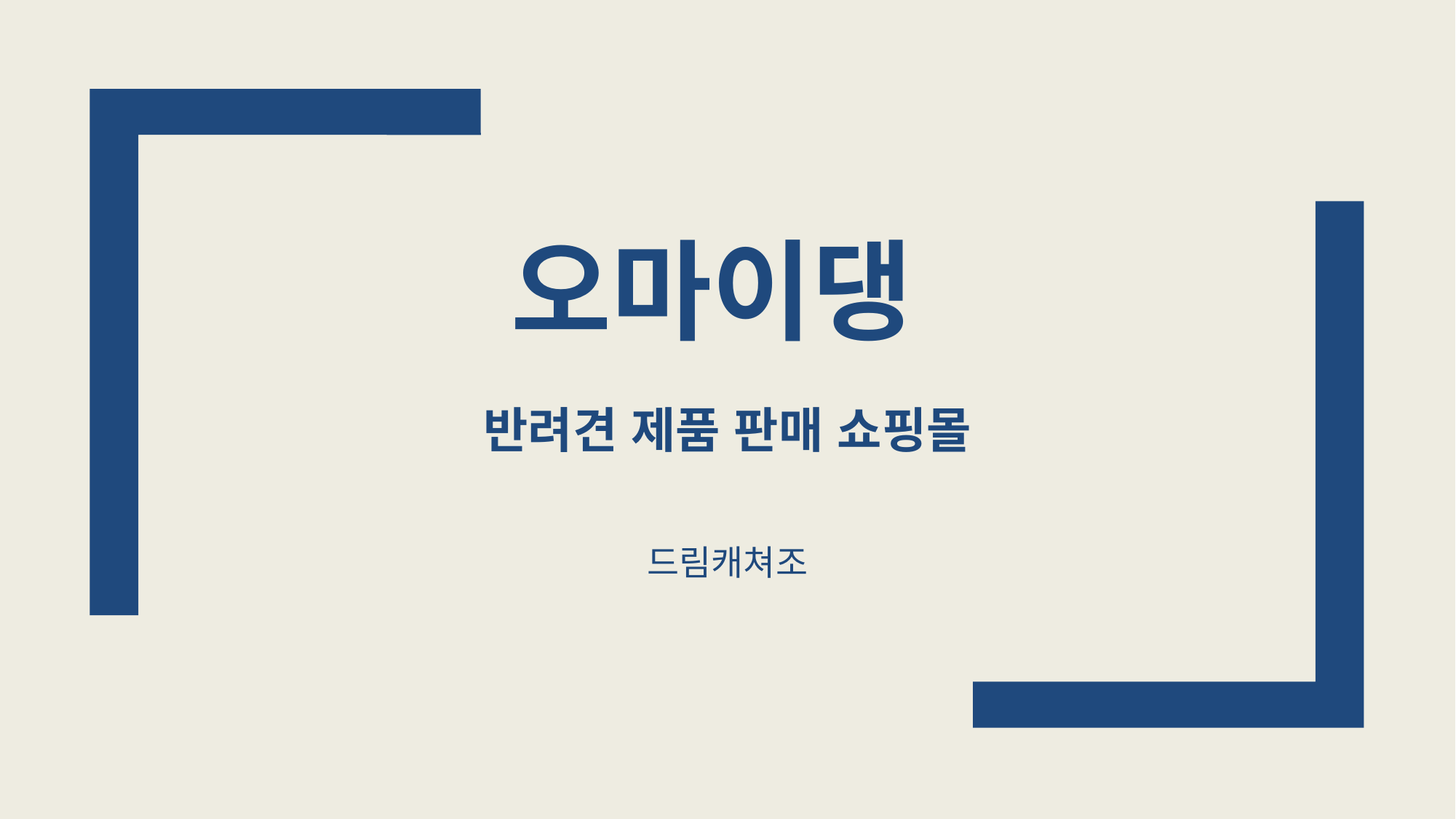

# 오마이댕 반려견 제품 판매 쇼핑몰
드림캐쳐조